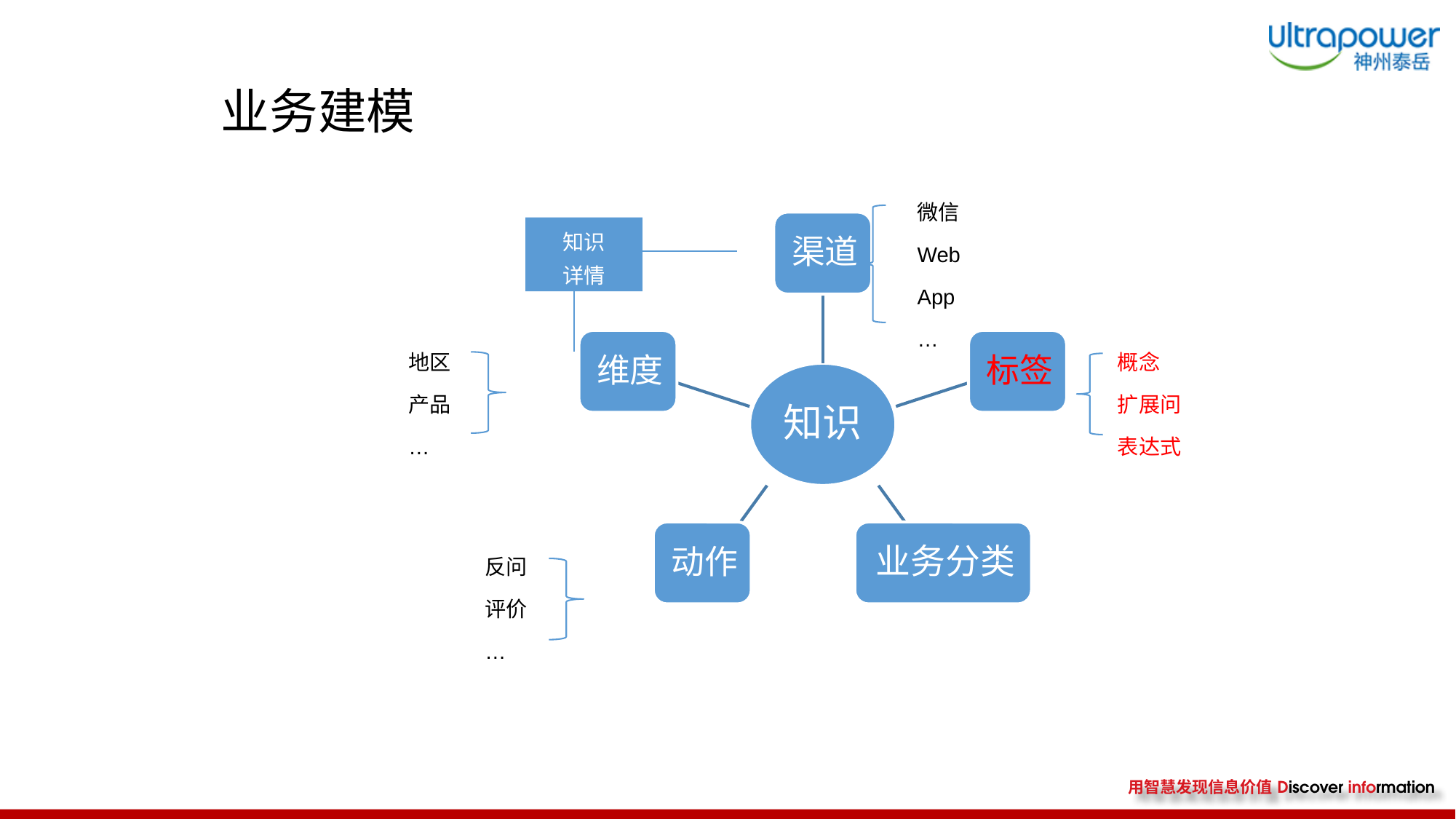

业务建模
微信
Web
App
…
知识
渠道
标签
业务分类
动作
维度

知识
详情
地区
产品
…
概念
扩展问
表达式

反问
评价
…